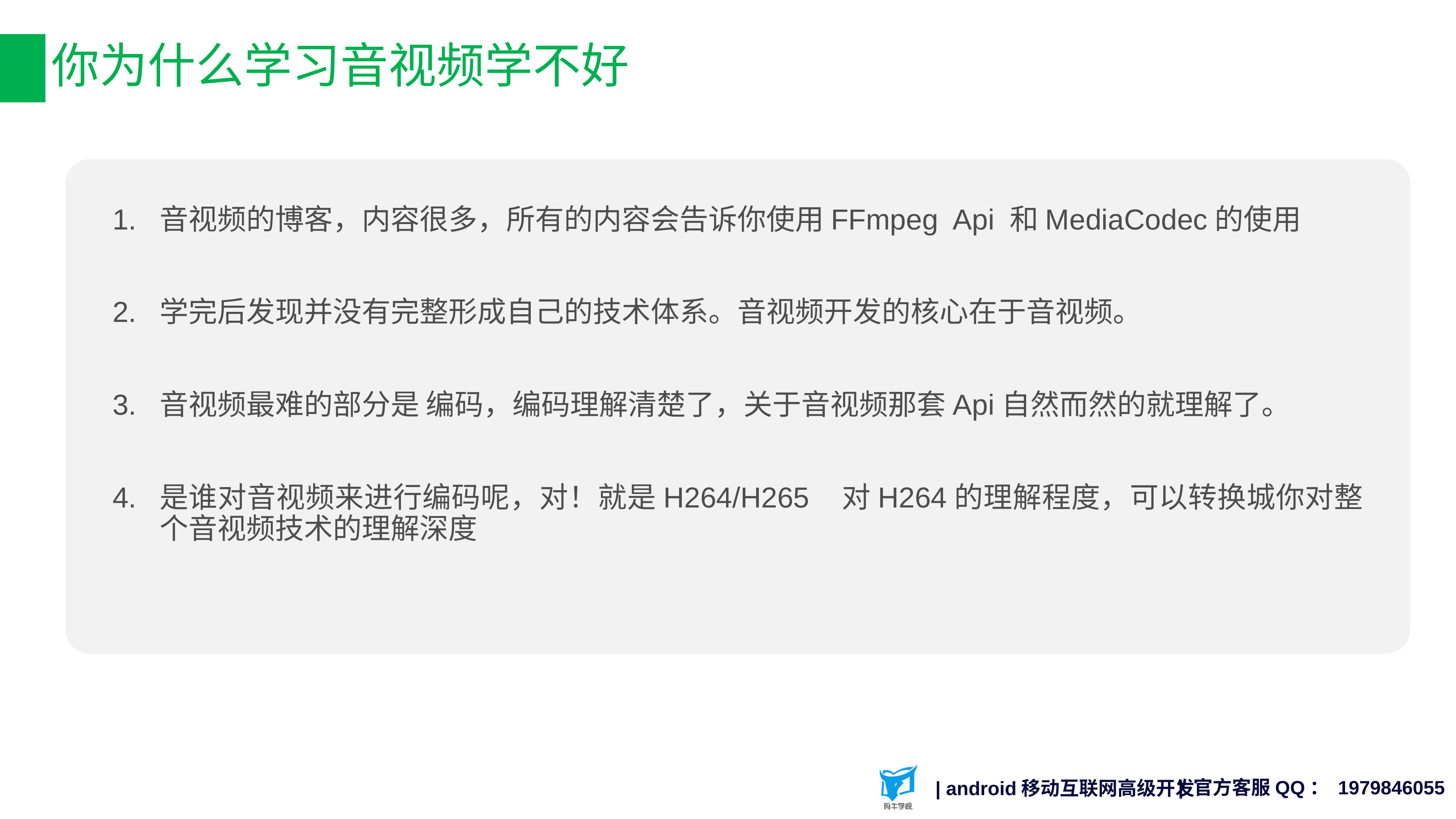

课程小结
# 你为什么学习音视频学不好

音视频的博客，内容很多，所有的内容会告诉你使用FFmpeg  Api 和MediaCodec的使用

学完后发现并没有完整形成自己的技术体系。音视频开发的核心在于音视频。

音视频最难的部分是 编码，编码理解清楚了，关于音视频那套Api自然而然的就理解了。

是谁对音视频来进行编码呢，对！就是H264/H265   对H264的理解程度，可以转换城你对整个音视频技术的理解深度